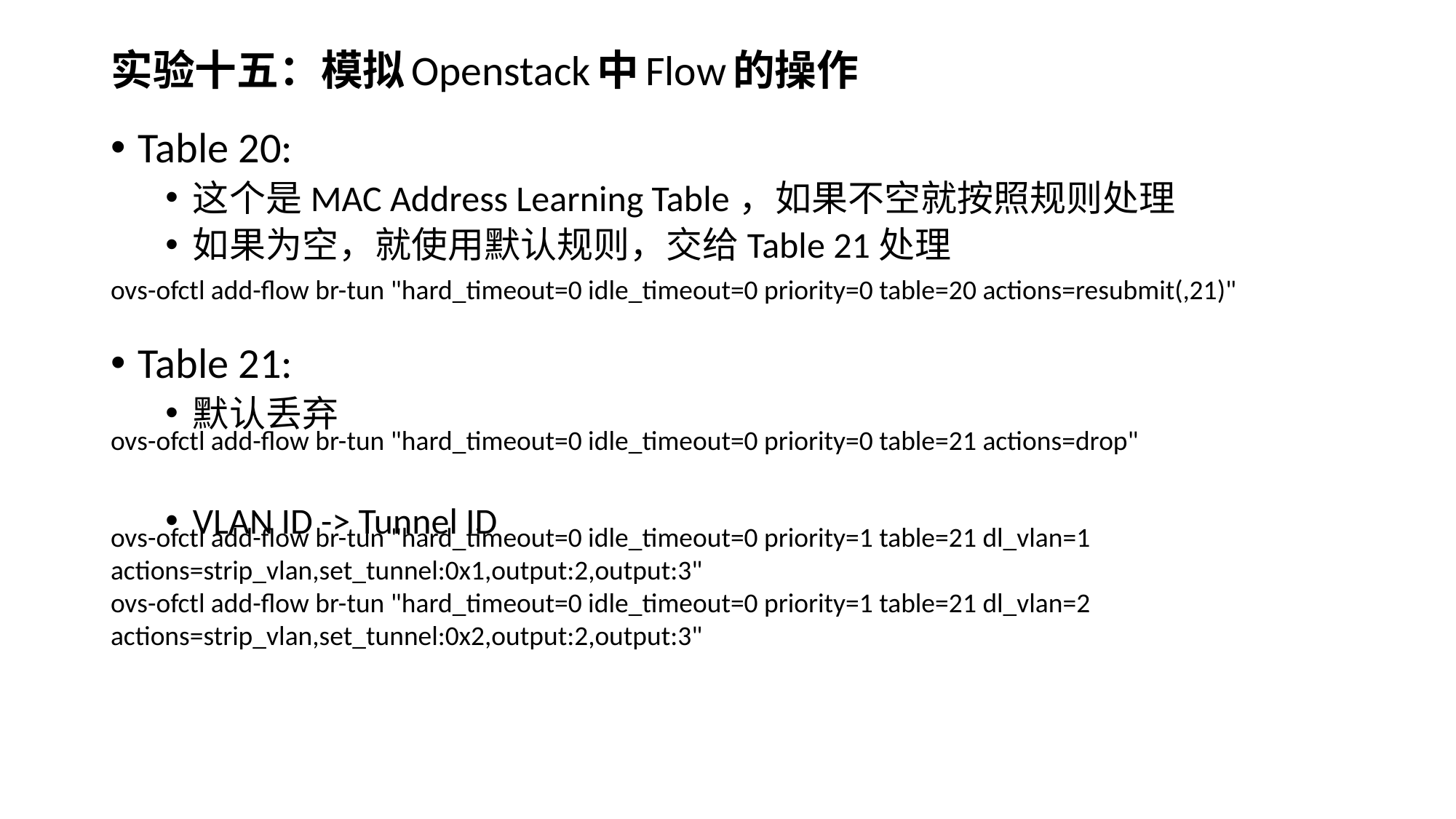

# 实验十五：模拟Openstack中Flow的操作
Table 20:
这个是MAC Address Learning Table，如果不空就按照规则处理
如果为空，就使用默认规则，交给Table 21处理

Table 21:
默认丢弃

VLAN ID -> Tunnel ID
ovs-ofctl add-flow br-tun "hard_timeout=0 idle_timeout=0 priority=0 table=20 actions=resubmit(,21)"
ovs-ofctl add-flow br-tun "hard_timeout=0 idle_timeout=0 priority=0 table=21 actions=drop"
ovs-ofctl add-flow br-tun "hard_timeout=0 idle_timeout=0 priority=1 table=21 dl_vlan=1 actions=strip_vlan,set_tunnel:0x1,output:2,output:3"
ovs-ofctl add-flow br-tun "hard_timeout=0 idle_timeout=0 priority=1 table=21 dl_vlan=2 actions=strip_vlan,set_tunnel:0x2,output:2,output:3"